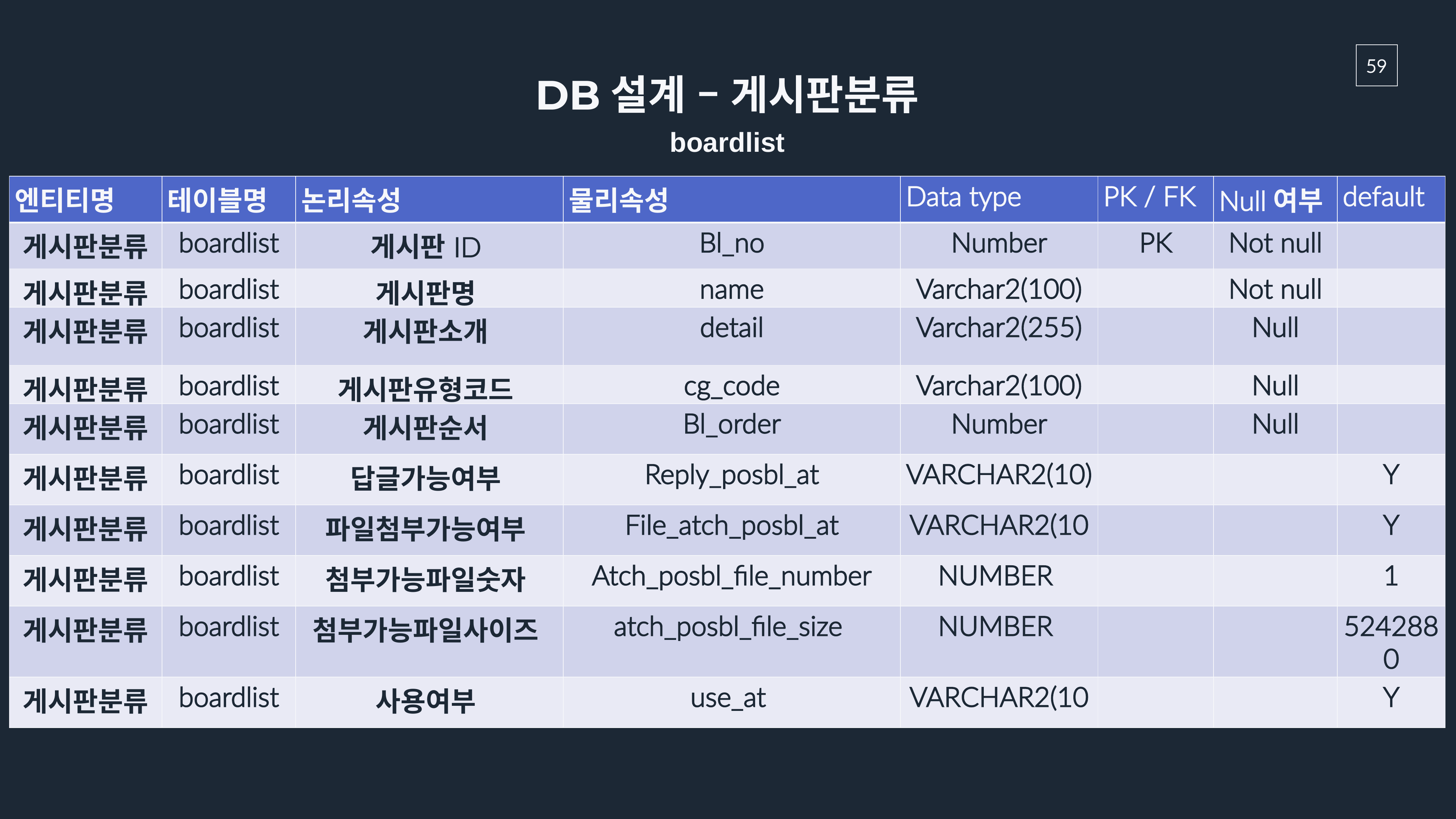

DB설계 – 게시판분류
boardlist
| 엔티티명 | 테이블명 | 논리속성 | 물리속성 | Data type | PK / FK | Null여부 | default |
| --- | --- | --- | --- | --- | --- | --- | --- |
| 게시판분류 | boardlist | 게시판ID | Bl\_no | Number | PK | Not null |  |
| 게시판분류 | boardlist | 게시판명 | name | Varchar2(100) |  | Not null |  |
| 게시판분류 | boardlist | 게시판소개 | detail | Varchar2(255) |  | Null |  |
| 게시판분류 | boardlist | 게시판유형코드 | cg\_code | Varchar2(100) |  | Null |  |
| 게시판분류 | boardlist | 게시판순서 | Bl\_order | Number |  | Null |  |
| 게시판분류 | boardlist | 답글가능여부 | Reply\_posbl\_at | VARCHAR2(10) |  |  | Y |
| 게시판분류 | boardlist | 파일첨부가능여부 | File\_atch\_posbl\_at | VARCHAR2(10 |  |  | Y |
| 게시판분류 | boardlist | 첨부가능파일숫자 | Atch\_posbl\_file\_number | NUMBER |  |  | 1 |
| 게시판분류 | boardlist | 첨부가능파일사이즈 | atch\_posbl\_file\_size | NUMBER |  |  | 5242880 |
| 게시판분류 | boardlist | 사용여부 | use\_at | VARCHAR2(10 |  |  | Y |